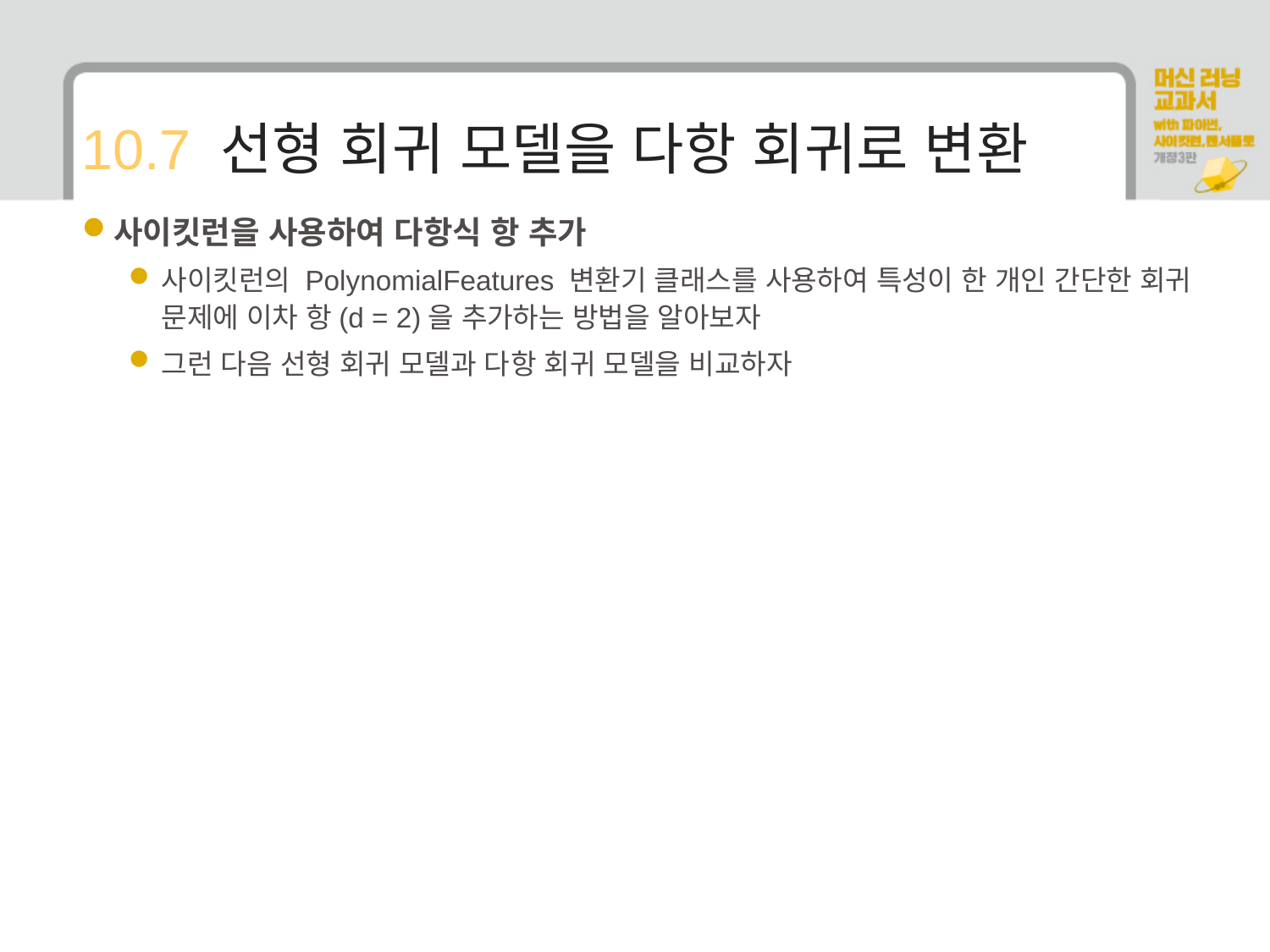

# 10.7 선형 회귀 모델을 다항 회귀로 변환
사이킷런을 사용하여 다항식 항 추가
사이킷런의 PolynomialFeatures 변환기 클래스를 사용하여 특성이 한 개인 간단한 회귀 문제에 이차 항(d = 2)을 추가하는 방법을 알아보자
그런 다음 선형 회귀 모델과 다항 회귀 모델을 비교하자